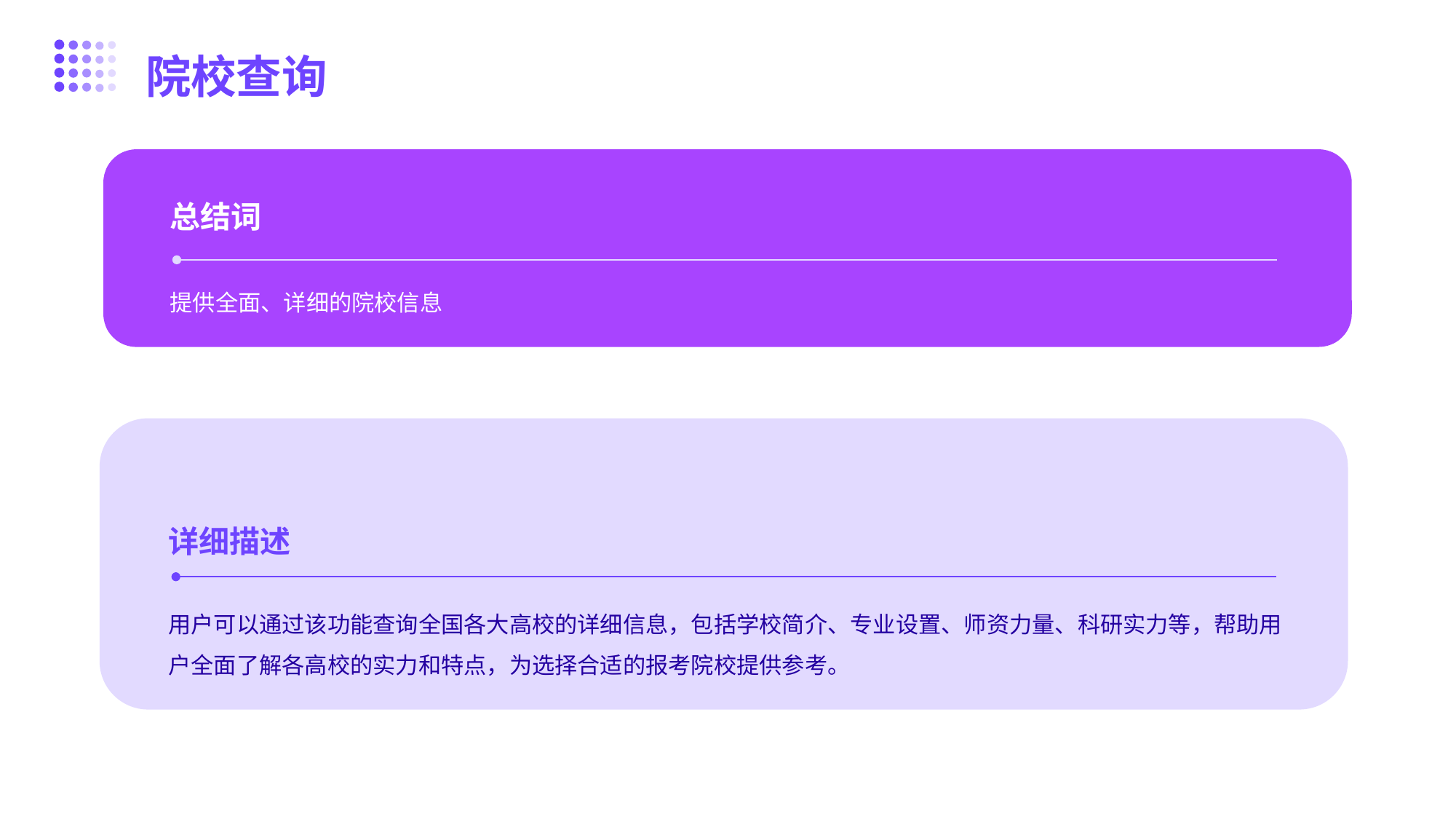

院校查询

总结词
提供全面、详细的院校信息

详细描述
用户可以通过该功能查询全国各大高校的详细信息，包括学校简介、专业设置、师资力量、科研实力等，帮助用户全面了解各高校的实力和特点，为选择合适的报考院校提供参考。